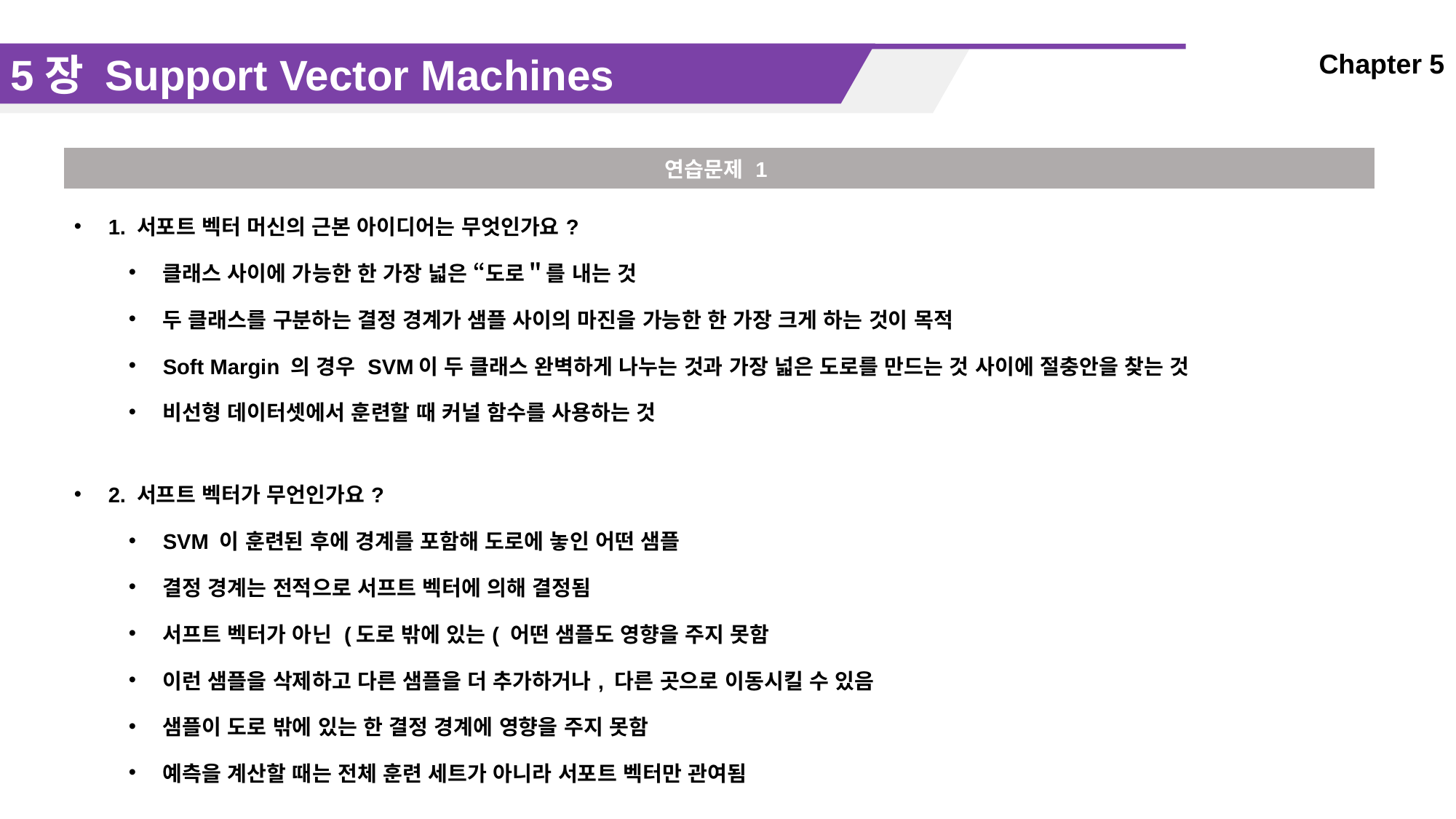

5장 Support Vector Machines
Chapter 5

| 연습문제 1 |
| --- |
| 1. 서포트 벡터 머신의 근본 아이디어는 무엇인가요? 클래스 사이에 가능한 한 가장 넓은 “도로＂를 내는 것 두 클래스를 구분하는 결정 경계가 샘플 사이의 마진을 가능한 한 가장 크게 하는 것이 목적 Soft Margin 의 경우 SVM이 두 클래스 완벽하게 나누는 것과 가장 넓은 도로를 만드는 것 사이에 절충안을 찾는 것 비선형 데이터셋에서 훈련할 때 커널 함수를 사용하는 것 2. 서프트 벡터가 무언인가요? SVM 이 훈련된 후에 경계를 포함해 도로에 놓인 어떤 샘플 결정 경계는 전적으로 서프트 벡터에 의해 결정됨 서프트 벡터가 아닌 (도로 밖에 있는( 어떤 샘플도 영향을 주지 못함 이런 샘플을 삭제하고 다른 샘플을 더 추가하거나, 다른 곳으로 이동시킬 수 있음 샘플이 도로 밖에 있는 한 결정 경계에 영향을 주지 못함 예측을 계산할 때는 전체 훈련 세트가 아니라 서포트 벡터만 관여됨 |